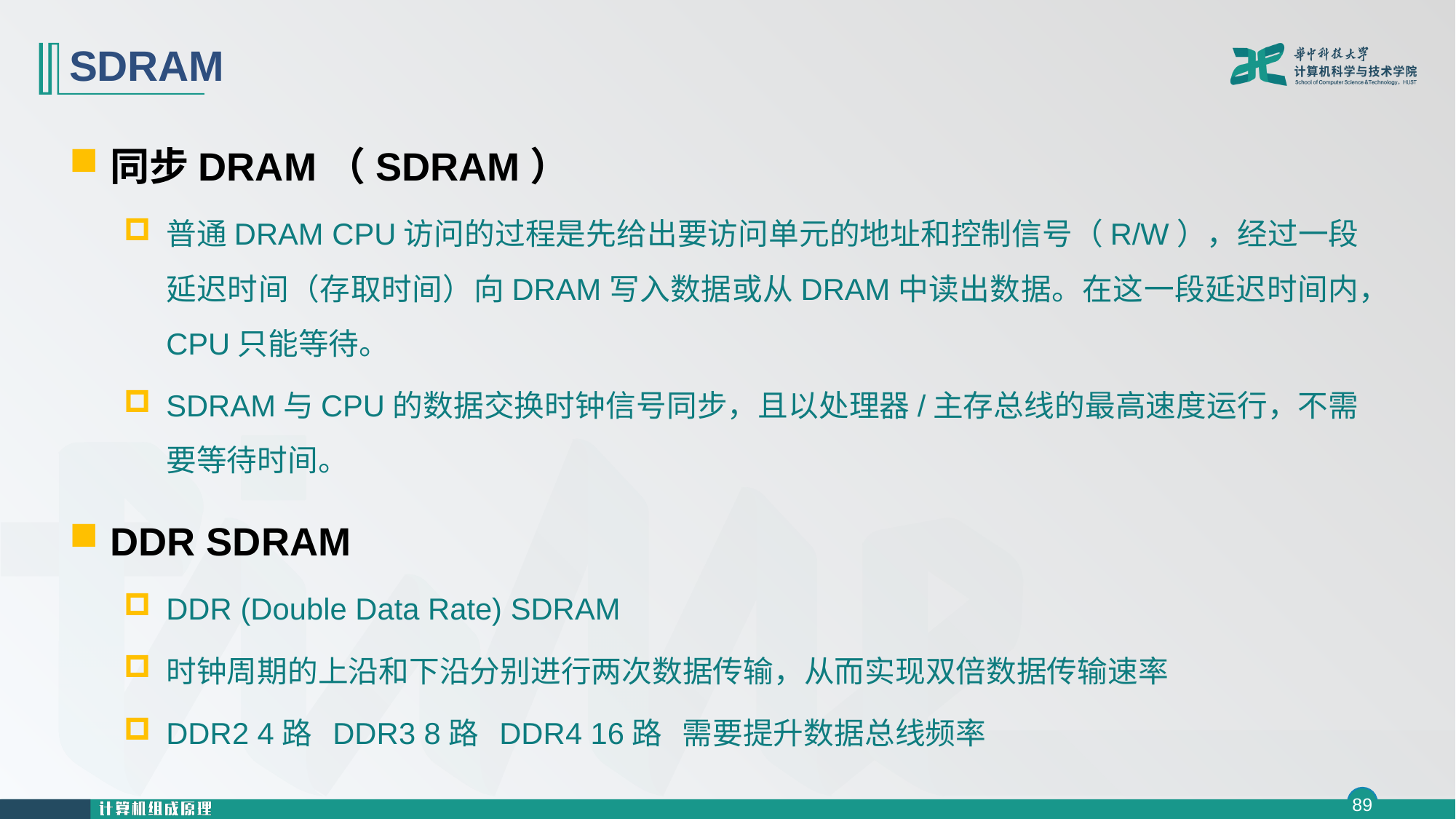

# SDRAM
同步DRAM（SDRAM）
普通DRAM CPU访问的过程是先给出要访问单元的地址和控制信号（R/W），经过一段延迟时间（存取时间）向DRAM写入数据或从DRAM中读出数据。在这一段延迟时间内，CPU只能等待。
SDRAM与CPU的数据交换时钟信号同步，且以处理器/主存总线的最高速度运行，不需要等待时间。
DDR SDRAM
DDR (Double Data Rate) SDRAM
时钟周期的上沿和下沿分别进行两次数据传输，从而实现双倍数据传输速率
DDR2 4路  DDR3 8路  DDR4 16路   需要提升数据总线频率